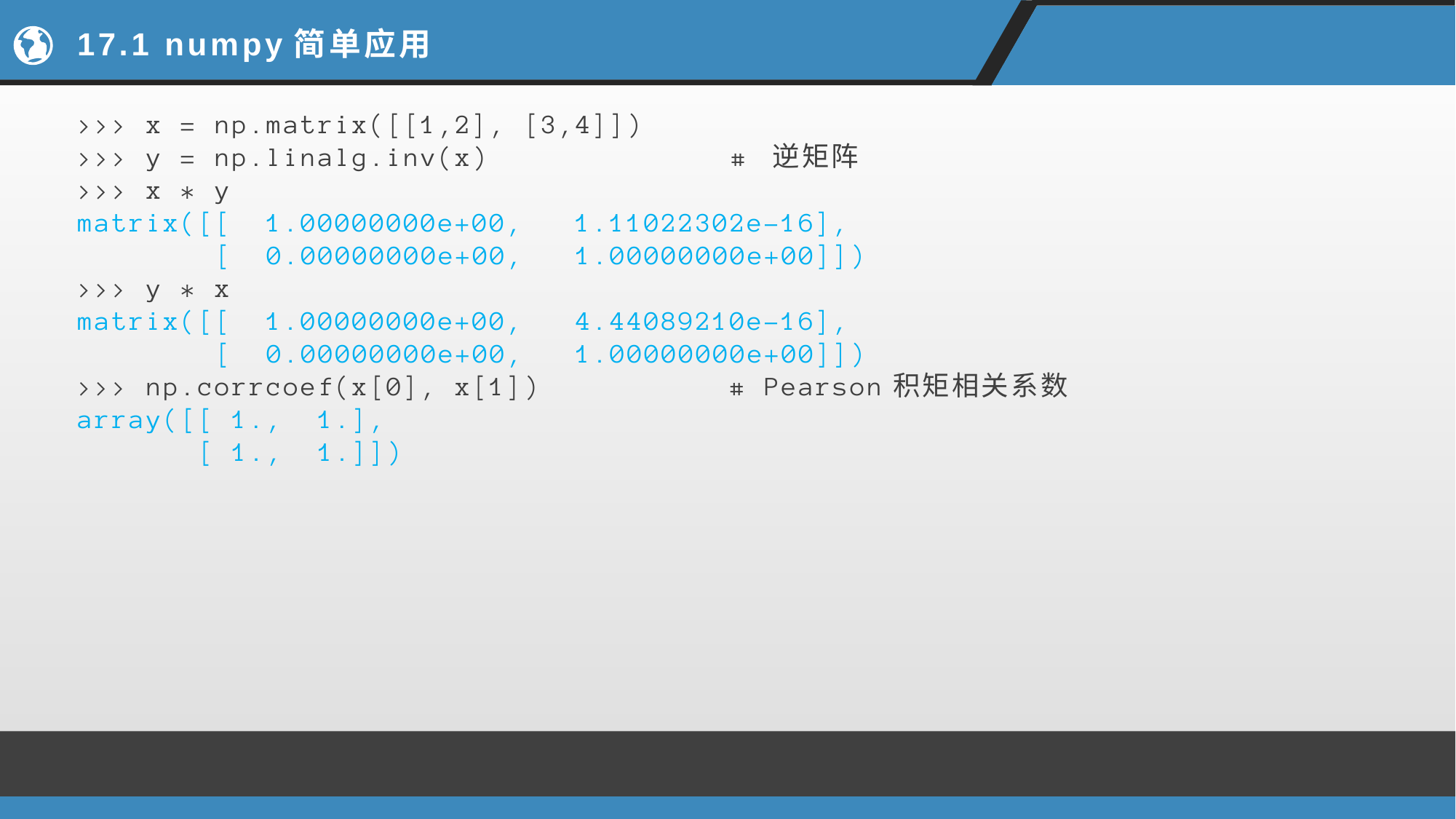

# 17.1 numpy简单应用

>>> x = np.matrix([[1,2], [3,4]])
>>> y = np.linalg.inv(x)              # 逆矩阵
>>> x * y
matrix([[  1.00000000e+00,   1.11022302e-16],
        [  0.00000000e+00,   1.00000000e+00]])
>>> y * x
matrix([[  1.00000000e+00,   4.44089210e-16],
        [  0.00000000e+00,   1.00000000e+00]])
>>> np.corrcoef(x[0], x[1])           # Pearson积矩相关系数
array([[ 1.,  1.],
       [ 1.,  1.]])